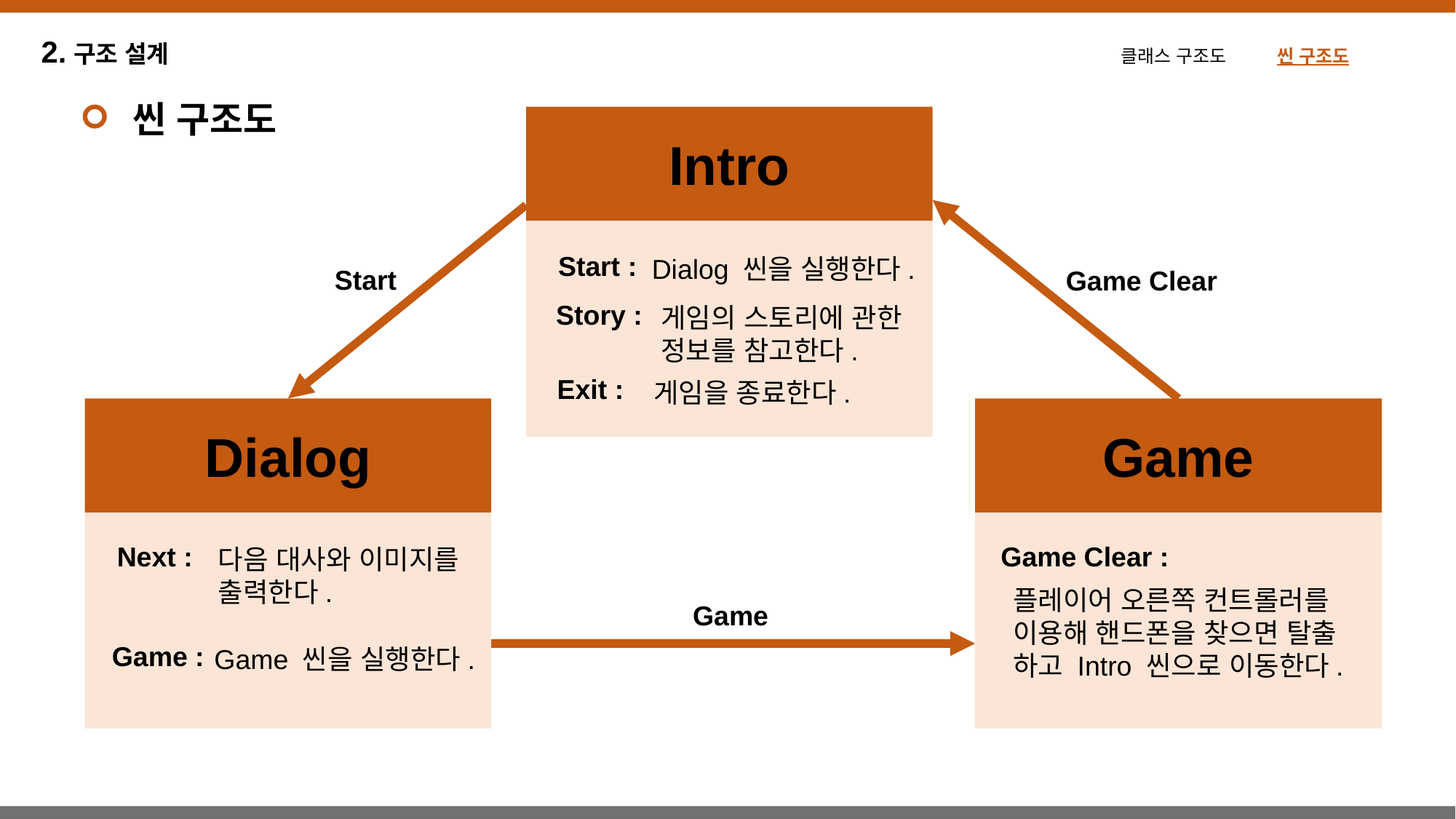

2.구조 설계
클래스 구조도          씬 구조도
씬 구조도

Intro

Start :
Dialog 씬을 실행한다.
Start
Game Clear
Story :
게임의 스토리에 관한
정보를 참고한다.
Exit :
게임을 종료한다.
Dialog
Game

Next :
Game Clear :
다음 대사와 이미지를
출력한다.
플레이어 오른쪽 컨트롤러를
이용해 핸드폰을 찾으면 탈출
하고 Intro 씬으로 이동한다.
Game
Game :
Game 씬을 실행한다.